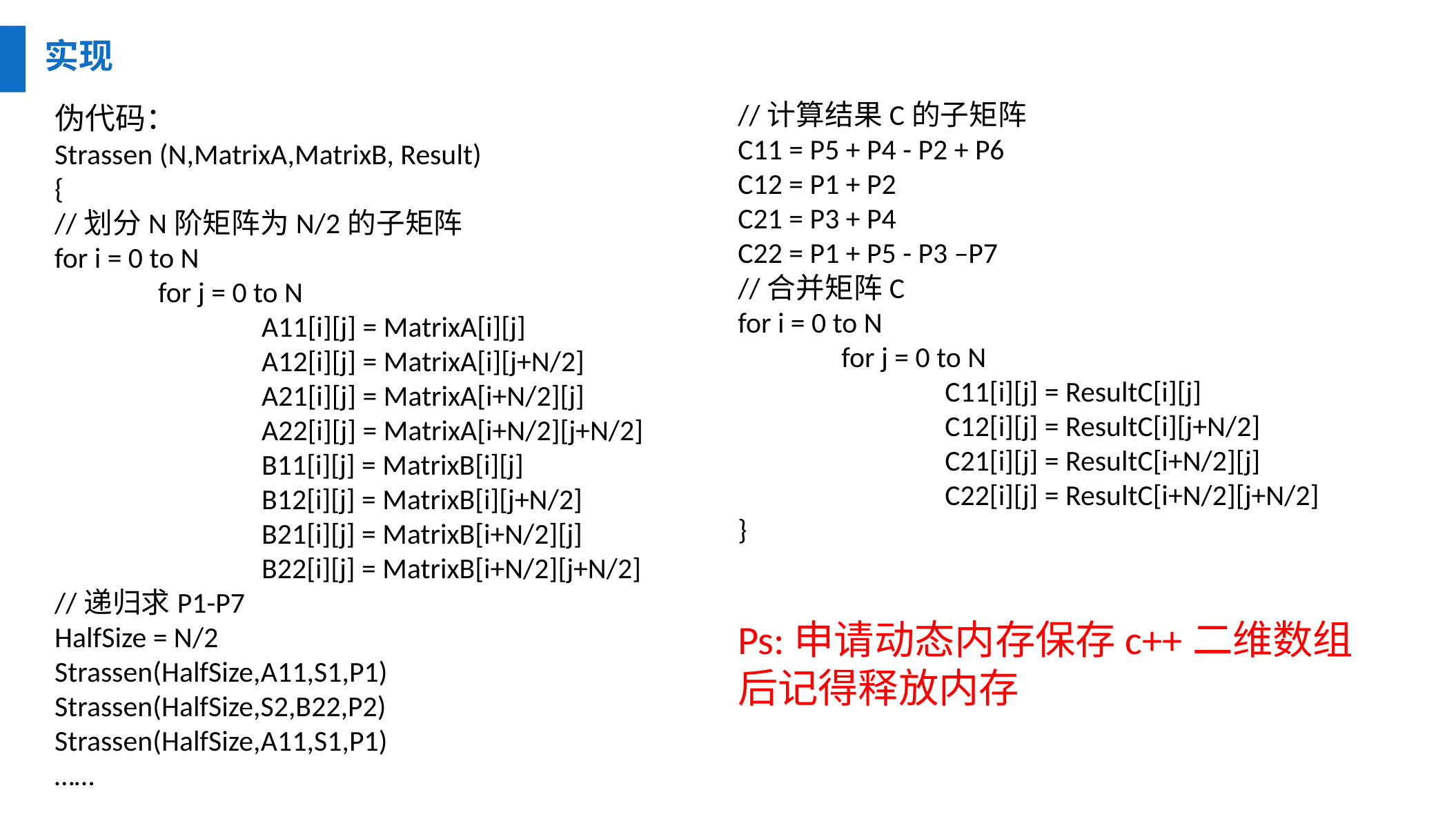

实现
//计算结果C的子矩阵
C11 = P5 + P4 - P2 + P6
C12 = P1 + P2
C21 = P3 + P4
C22 = P1 + P5 - P3 –P7
//合并矩阵C
for i = 0 to N
	for j = 0 to N
		C11[i][j] = ResultC[i][j]
		C12[i][j] = ResultC[i][j+N/2]
		C21[i][j] = ResultC[i+N/2][j]
		C22[i][j] = ResultC[i+N/2][j+N/2]
}

Ps:申请动态内存保存c++二维数组后记得释放内存

伪代码：
Strassen (N,MatrixA,MatrixB, Result)
{
//划分N阶矩阵为N/2的子矩阵
for i = 0 to N
	for j = 0 to N
		A11[i][j] = MatrixA[i][j]
		A12[i][j] = MatrixA[i][j+N/2]
		A21[i][j] = MatrixA[i+N/2][j]
		A22[i][j] = MatrixA[i+N/2][j+N/2]
		B11[i][j] = MatrixB[i][j]
		B12[i][j] = MatrixB[i][j+N/2]
		B21[i][j] = MatrixB[i+N/2][j]
		B22[i][j] = MatrixB[i+N/2][j+N/2]
//递归求P1-P7
HalfSize = N/2
Strassen(HalfSize,A11,S1,P1)
Strassen(HalfSize,S2,B22,P2)
Strassen(HalfSize,A11,S1,P1)
……